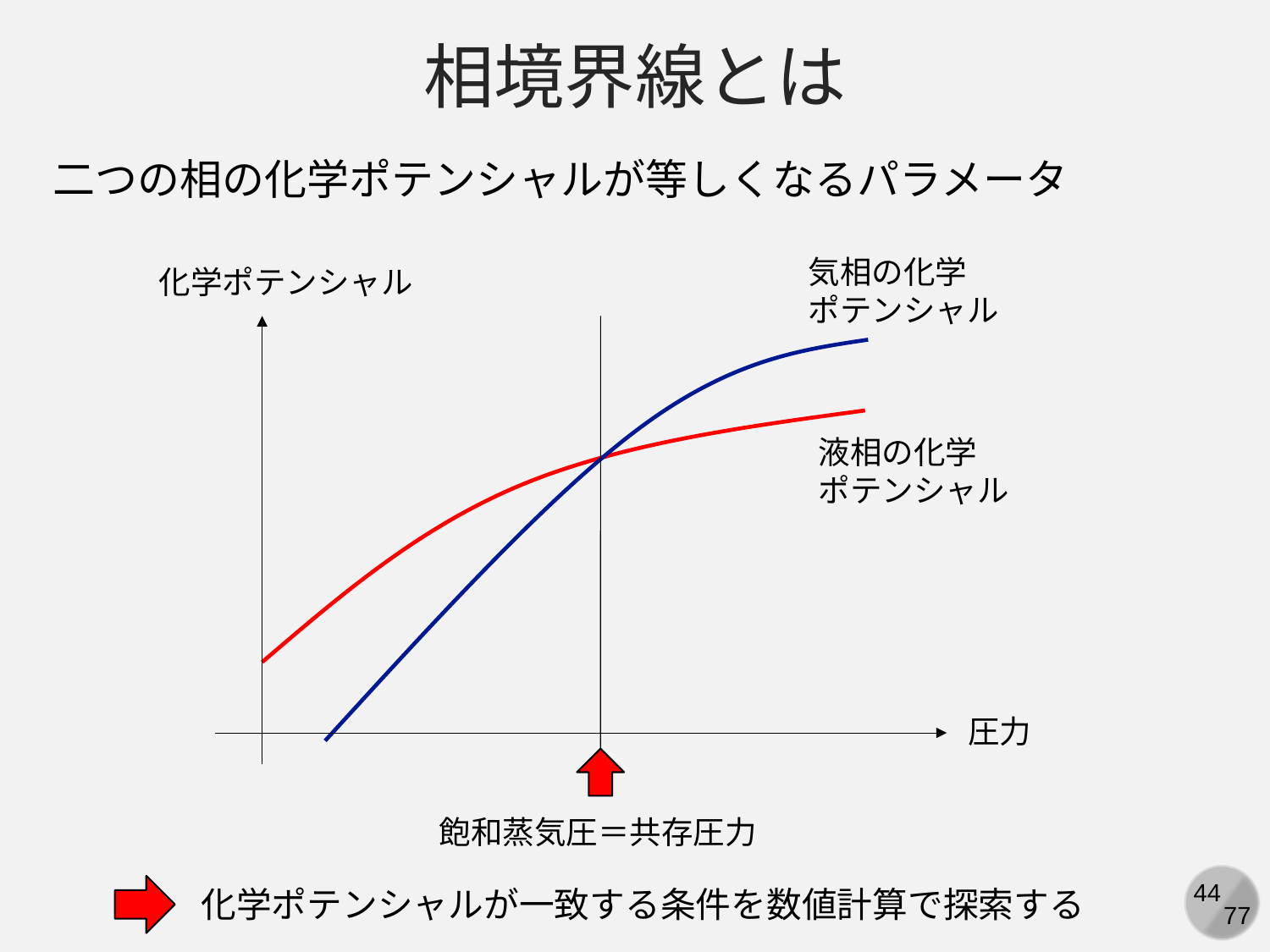

相境界線とは
二つの相の化学ポテンシャルが等しくなるパラメータ
気相の化学
ポテンシャル
化学ポテンシャル

液相の化学
ポテンシャル
圧力
飽和蒸気圧＝共存圧力

化学ポテンシャルが一致する条件を数値計算で探索する